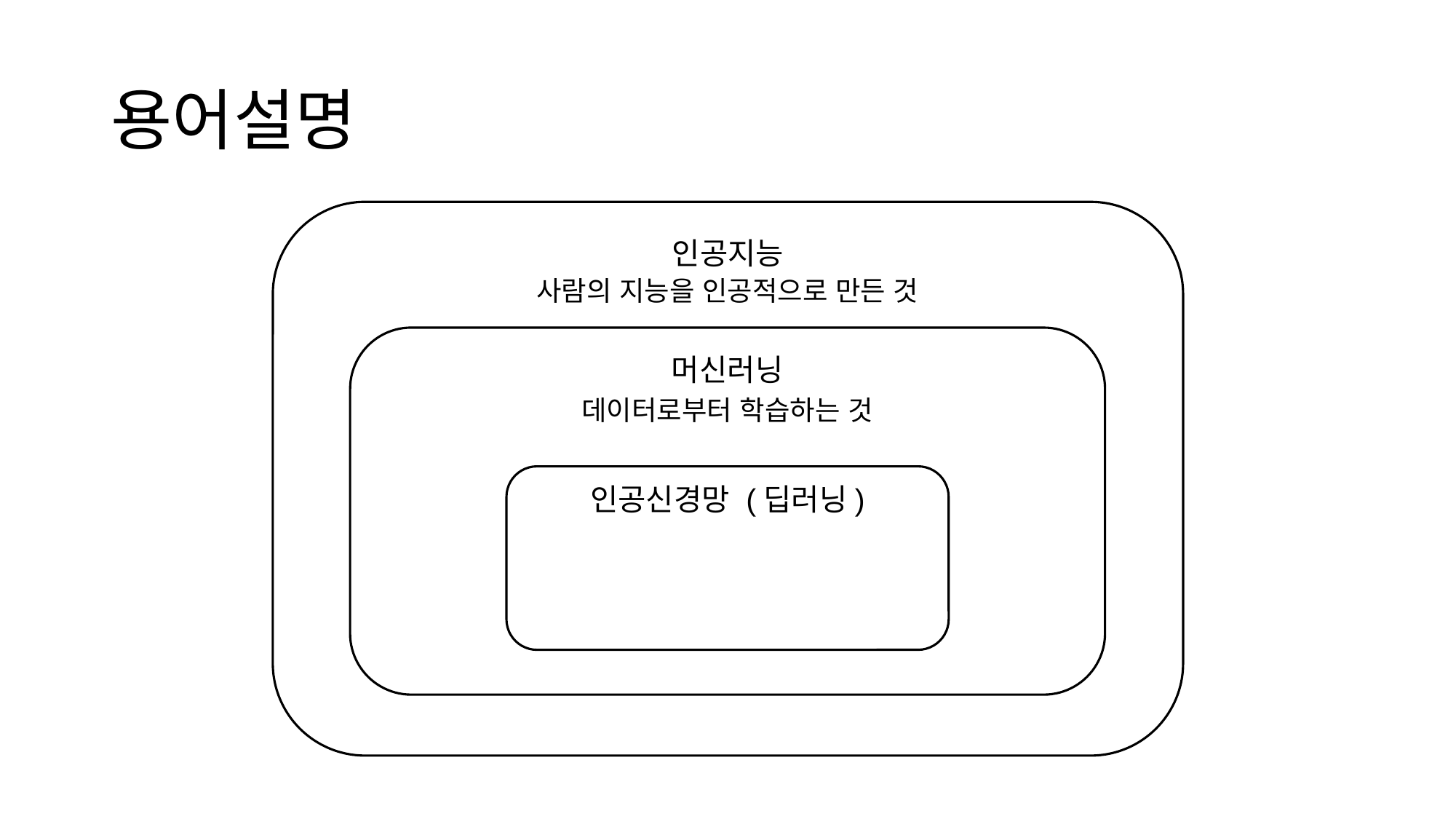

# 용어설명
인공지능
사람의 지능을 인공적으로 만든 것
머신러닝
데이터로부터 학습하는 것
인공신경망 (딥러닝)